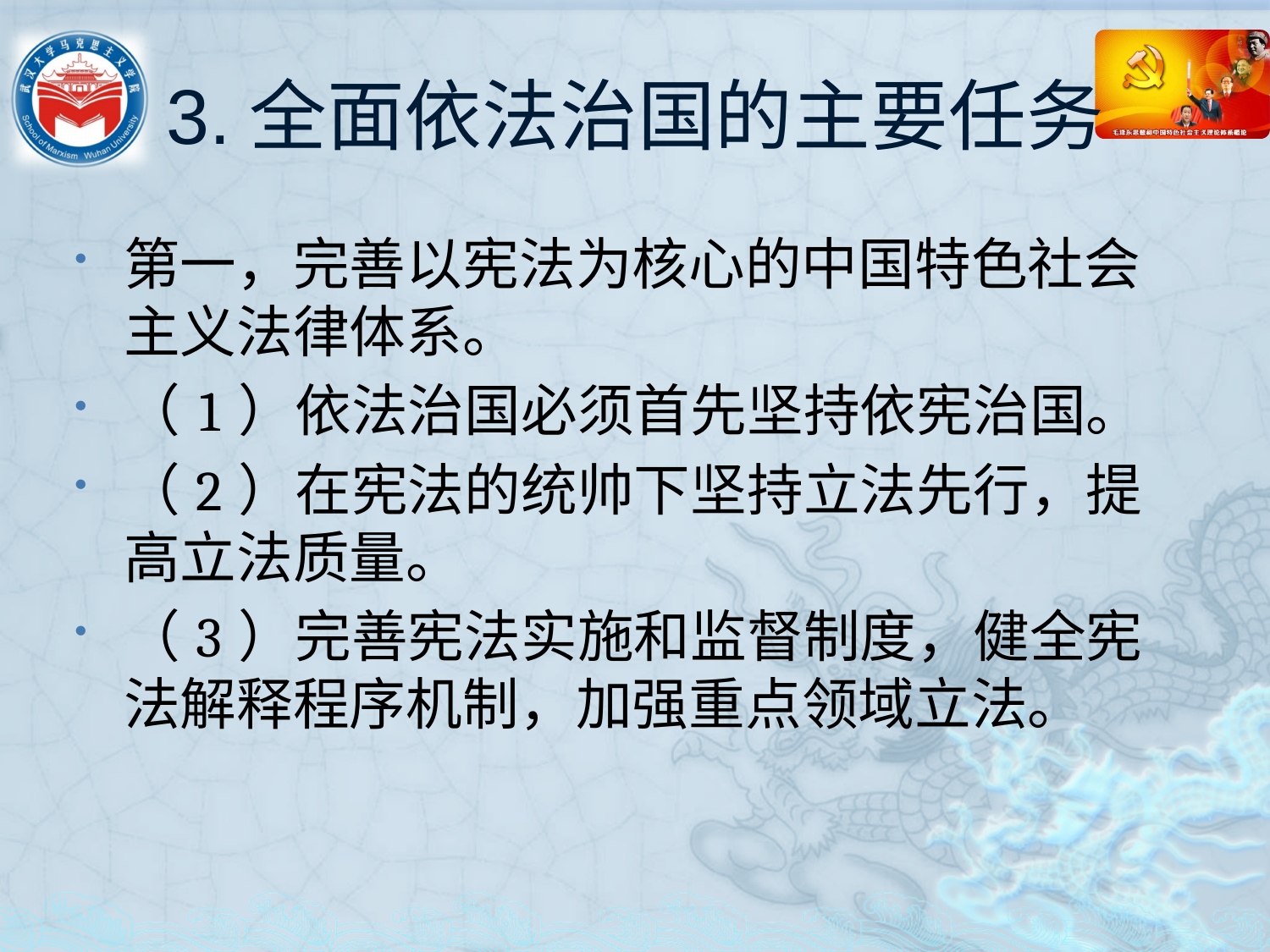

# 3.全面依法治国的主要任务
第一，完善以宪法为核心的中国特色社会主义法律体系。
（1）依法治国必须首先坚持依宪治国。
（2）在宪法的统帅下坚持立法先行，提高立法质量。
（3）完善宪法实施和监督制度，健全宪法解释程序机制，加强重点领域立法。